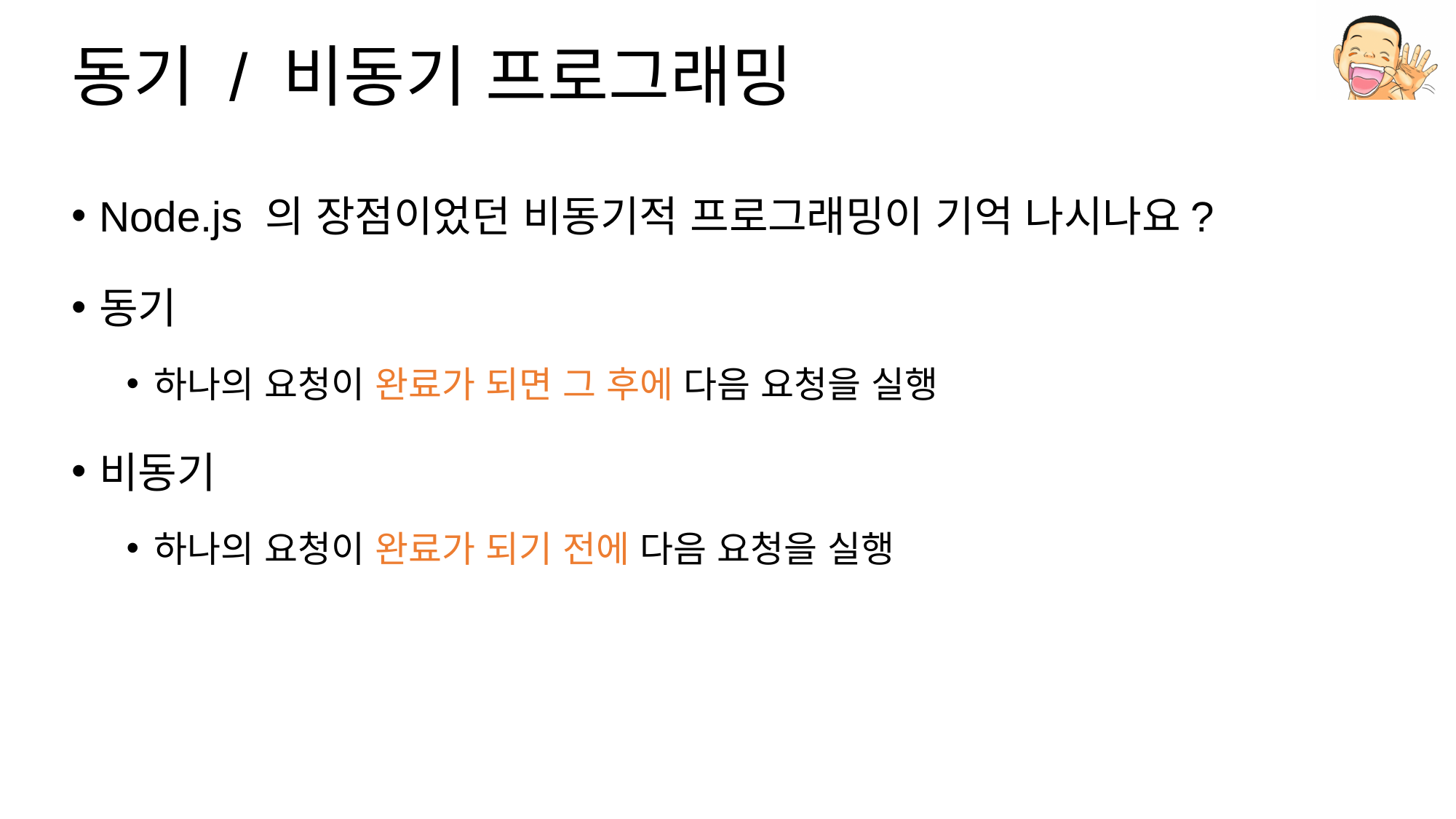

# 동기 / 비동기 프로그래밍
Node.js 의 장점이었던 비동기적 프로그래밍이 기억 나시나요?
동기
하나의 요청이 완료가 되면 그 후에 다음 요청을 실행
비동기
하나의 요청이 완료가 되기 전에 다음 요청을 실행